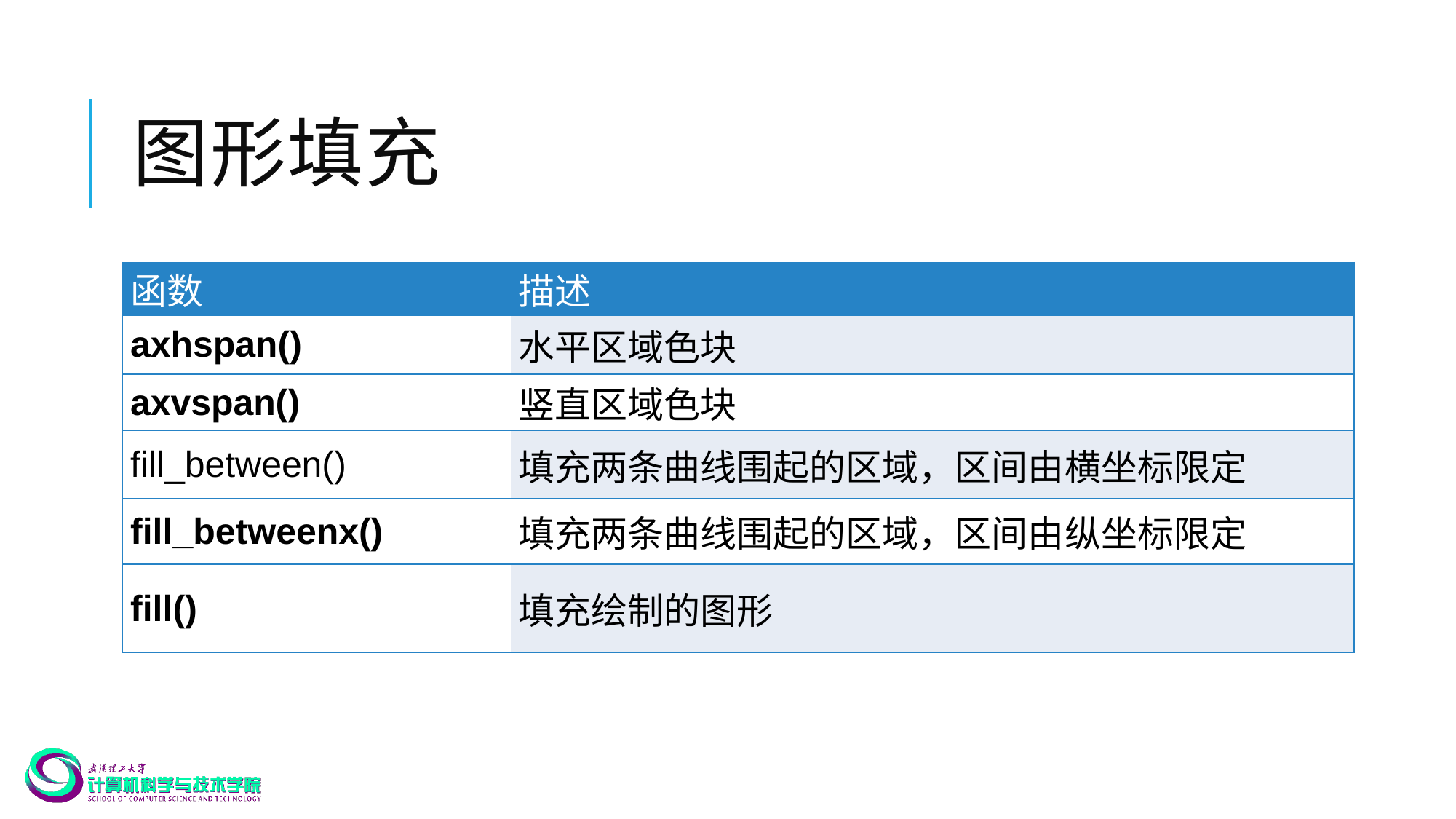

# 图形填充
| 函数 | 描述 |
| --- | --- |
| axhspan() | 水平区域色块 |
| axvspan() | 竖直区域色块 |
| fill\_between() | 填充两条曲线围起的区域，区间由横坐标限定 |
| fill\_betweenx() | 填充两条曲线围起的区域，区间由纵坐标限定 |
| fill() | 填充绘制的图形 |